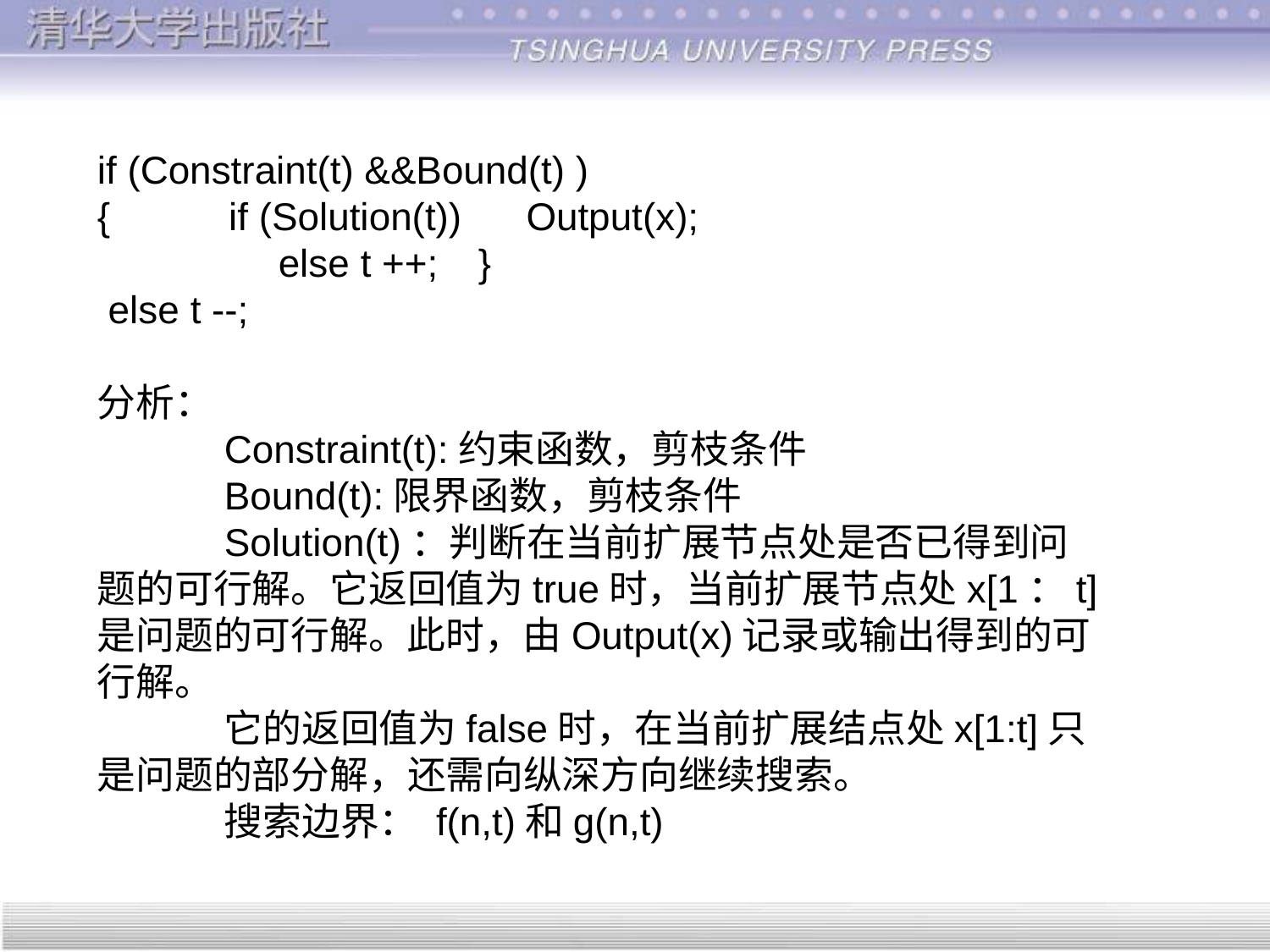

if (Constraint(t) &&Bound(t) )
{           if (Solution(t))      Output(x);
	     else t ++;	}
 else t --;

分析：
	Constraint(t):约束函数，剪枝条件
	Bound(t):限界函数，剪枝条件
	Solution(t)：判断在当前扩展节点处是否已得到问题的可行解。它返回值为true时，当前扩展节点处x[1：t]是问题的可行解。此时，由Output(x)记录或输出得到的可行解。
	它的返回值为false时，在当前扩展结点处x[1:t]只是问题的部分解，还需向纵深方向继续搜索。
	搜索边界： f(n,t)和g(n,t)